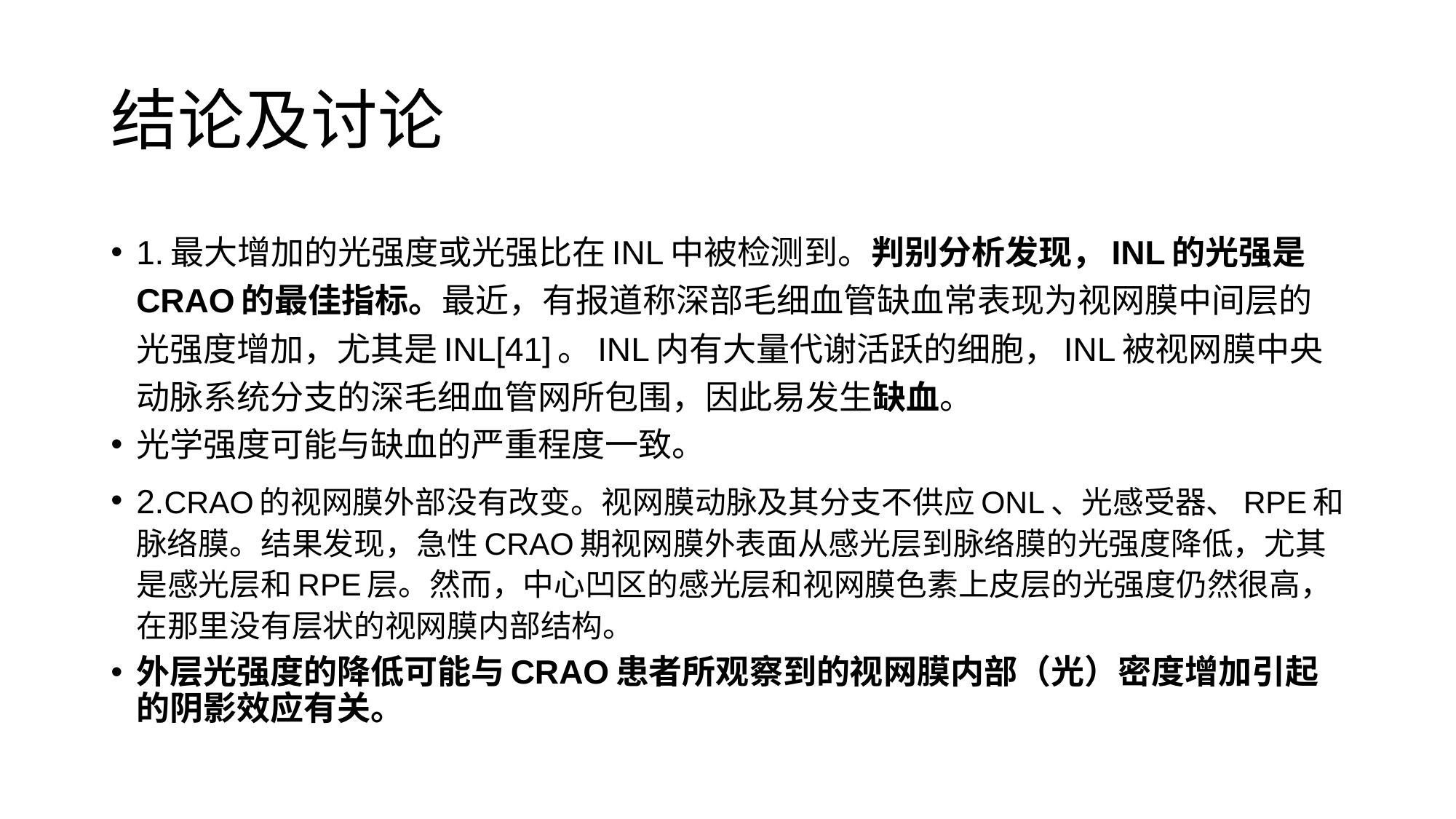

# 结论及讨论
1.最大增加的光强度或光强比在INL中被检测到。判别分析发现，INL的光强是CRAO的最佳指标。最近，有报道称深部毛细血管缺血常表现为视网膜中间层的光强度增加，尤其是INL[41]。INL内有大量代谢活跃的细胞，INL被视网膜中央动脉系统分支的深毛细血管网所包围，因此易发生缺血。
光学强度可能与缺血的严重程度一致。
2.CRAO的视网膜外部没有改变。视网膜动脉及其分支不供应ONL、光感受器、RPE和脉络膜。结果发现，急性CRAO期视网膜外表面从感光层到脉络膜的光强度降低，尤其是感光层和RPE层。然而，中心凹区的感光层和视网膜色素上皮层的光强度仍然很高，在那里没有层状的视网膜内部结构。
外层光强度的降低可能与CRAO患者所观察到的视网膜内部（光）密度增加引起的阴影效应有关。